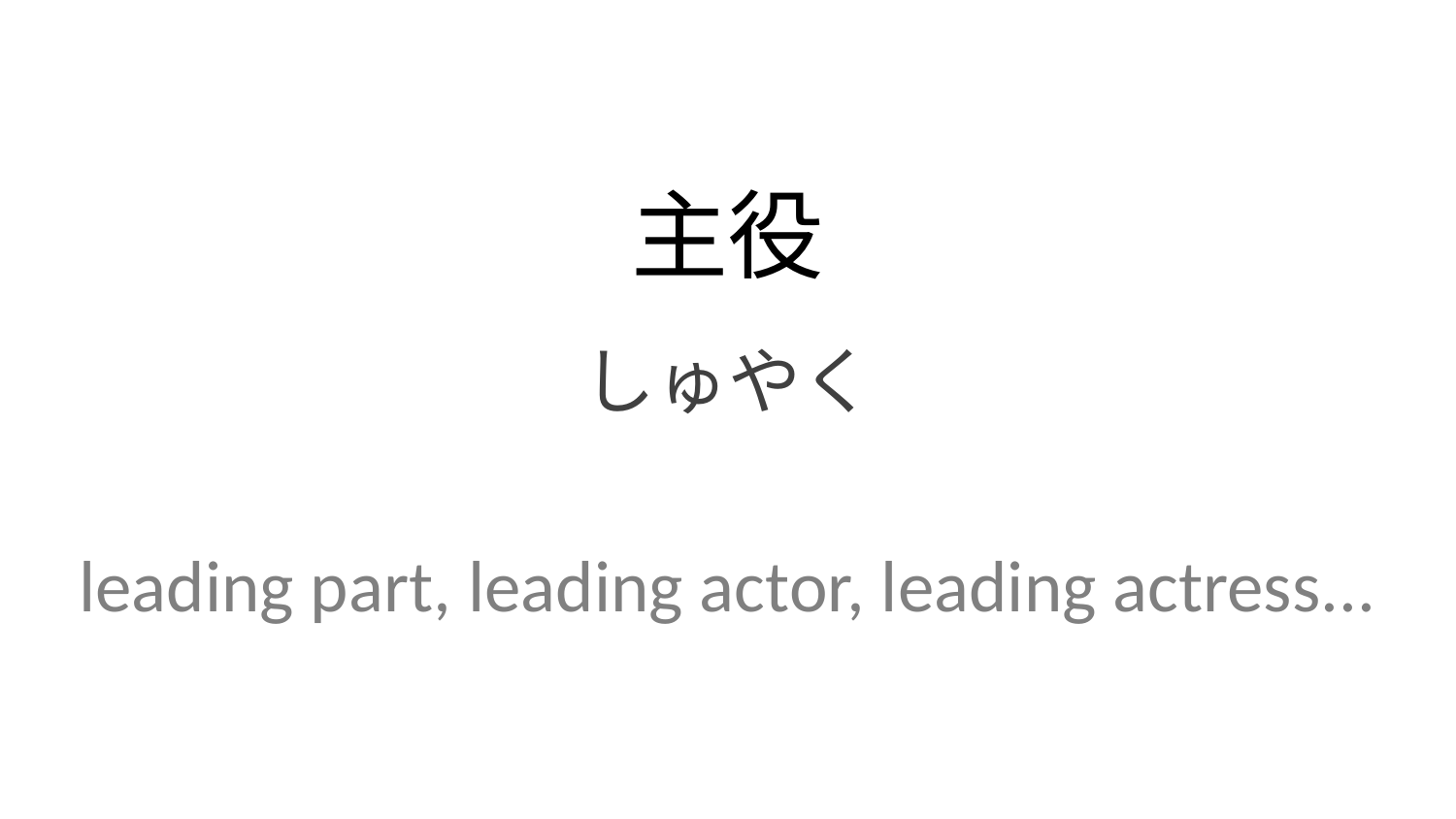

主役

しゅやく
leading part, leading actor, leading actress...